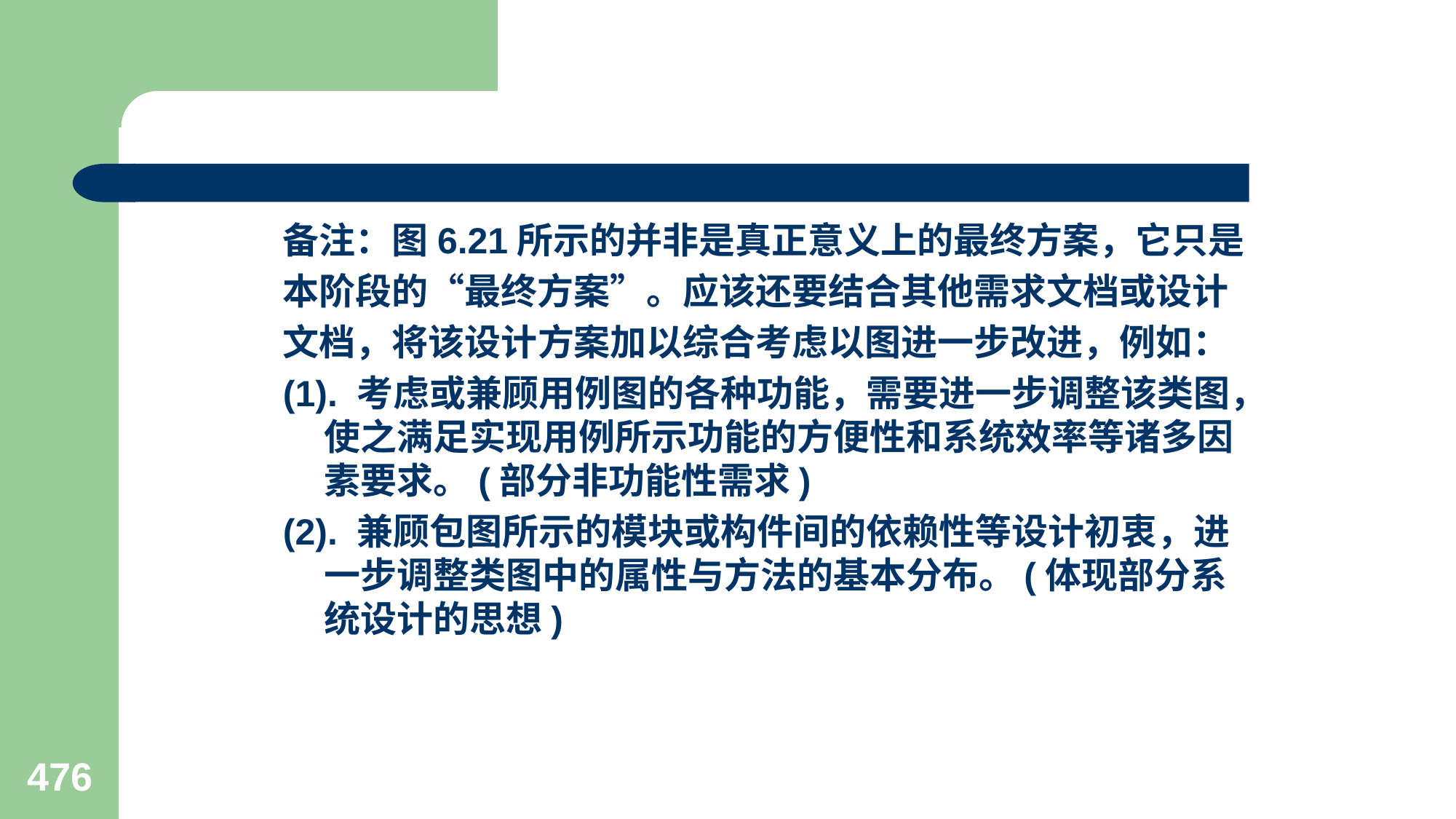

#
备注：图6.21所示的并非是真正意义上的最终方案，它只是
本阶段的“最终方案”。应该还要结合其他需求文档或设计
文档，将该设计方案加以综合考虑以图进一步改进，例如：
(1). 考虑或兼顾用例图的各种功能，需要进一步调整该类图，使之满足实现用例所示功能的方便性和系统效率等诸多因素要求。(部分非功能性需求)
(2). 兼顾包图所示的模块或构件间的依赖性等设计初衷，进一步调整类图中的属性与方法的基本分布。(体现部分系统设计的思想)
476